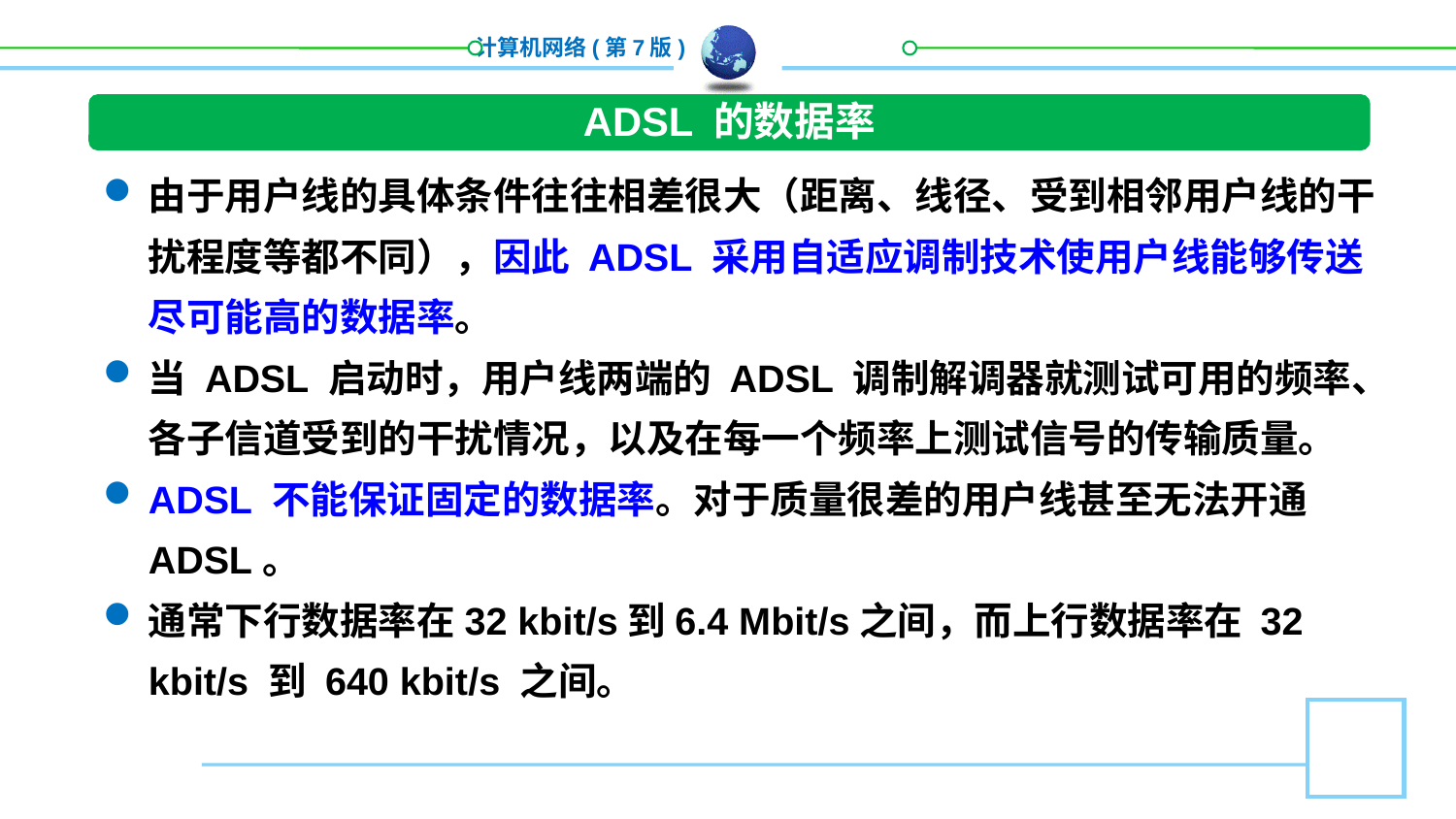

ADSL 的数据率

由于用户线的具体条件往往相差很大（距离、线径、受到相邻用户线的干扰程度等都不同），因此 ADSL 采用自适应调制技术使用户线能够传送尽可能高的数据率。
当 ADSL 启动时，用户线两端的 ADSL 调制解调器就测试可用的频率、各子信道受到的干扰情况，以及在每一个频率上测试信号的传输质量。
ADSL 不能保证固定的数据率。对于质量很差的用户线甚至无法开通 ADSL。
通常下行数据率在32 kbit/s到6.4 Mbit/s之间，而上行数据率在 32 kbit/s 到 640 kbit/s 之间。